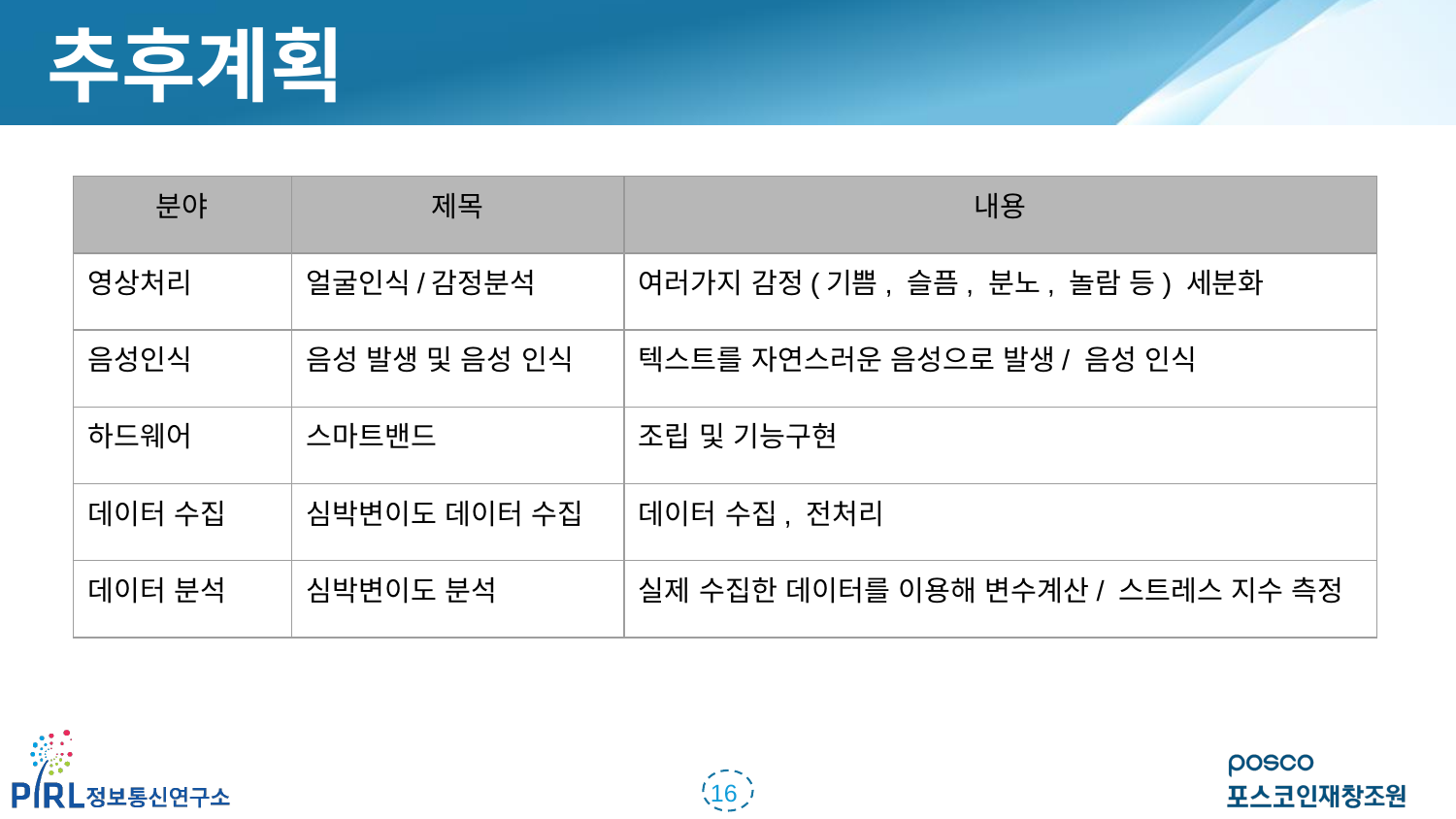

추후계획
| 분야 | 제목 | 내용 |
| --- | --- | --- |
| 영상처리 | 얼굴인식/감정분석 | 여러가지 감정(기쁨, 슬픔, 분노, 놀람 등) 세분화 |
| 음성인식 | 음성 발생 및 음성 인식 | 텍스트를 자연스러운 음성으로 발생/ 음성 인식 |
| 하드웨어 | 스마트밴드 | 조립 및 기능구현 |
| 데이터 수집 | 심박변이도 데이터 수집 | 데이터 수집, 전처리 |
| 데이터 분석 | 심박변이도 분석 | 실제 수집한 데이터를 이용해 변수계산/ 스트레스 지수 측정 |